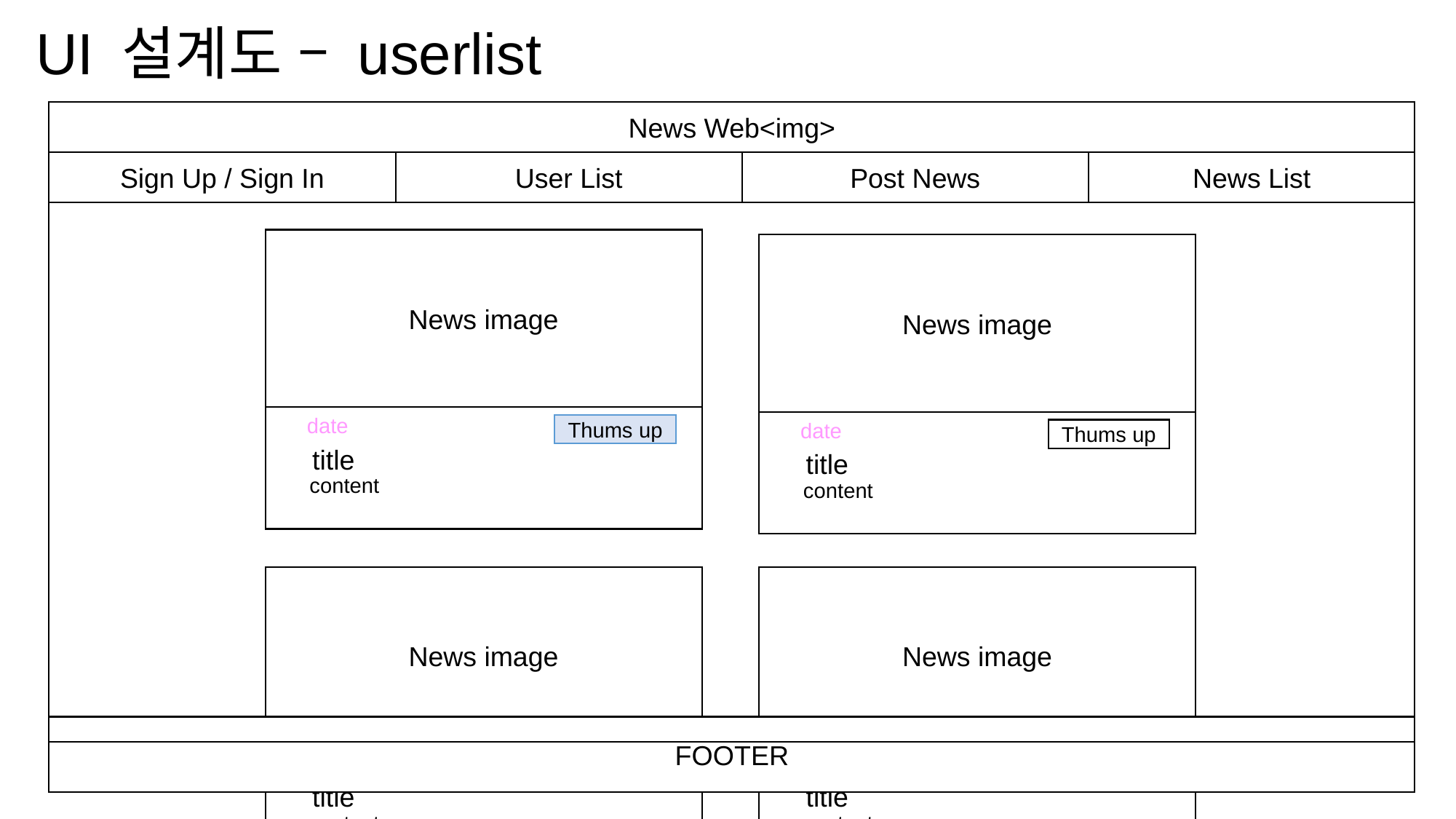

# UI 설계도 – userlist

News Web<img>
Sign Up / Sign In
User List
Post News
News List

News image
date
Thums up
title
content

News image
date
Thums up
title
content

News image
date
Thums up
title
content

News image
date
Thums up
title
content
FOOTER